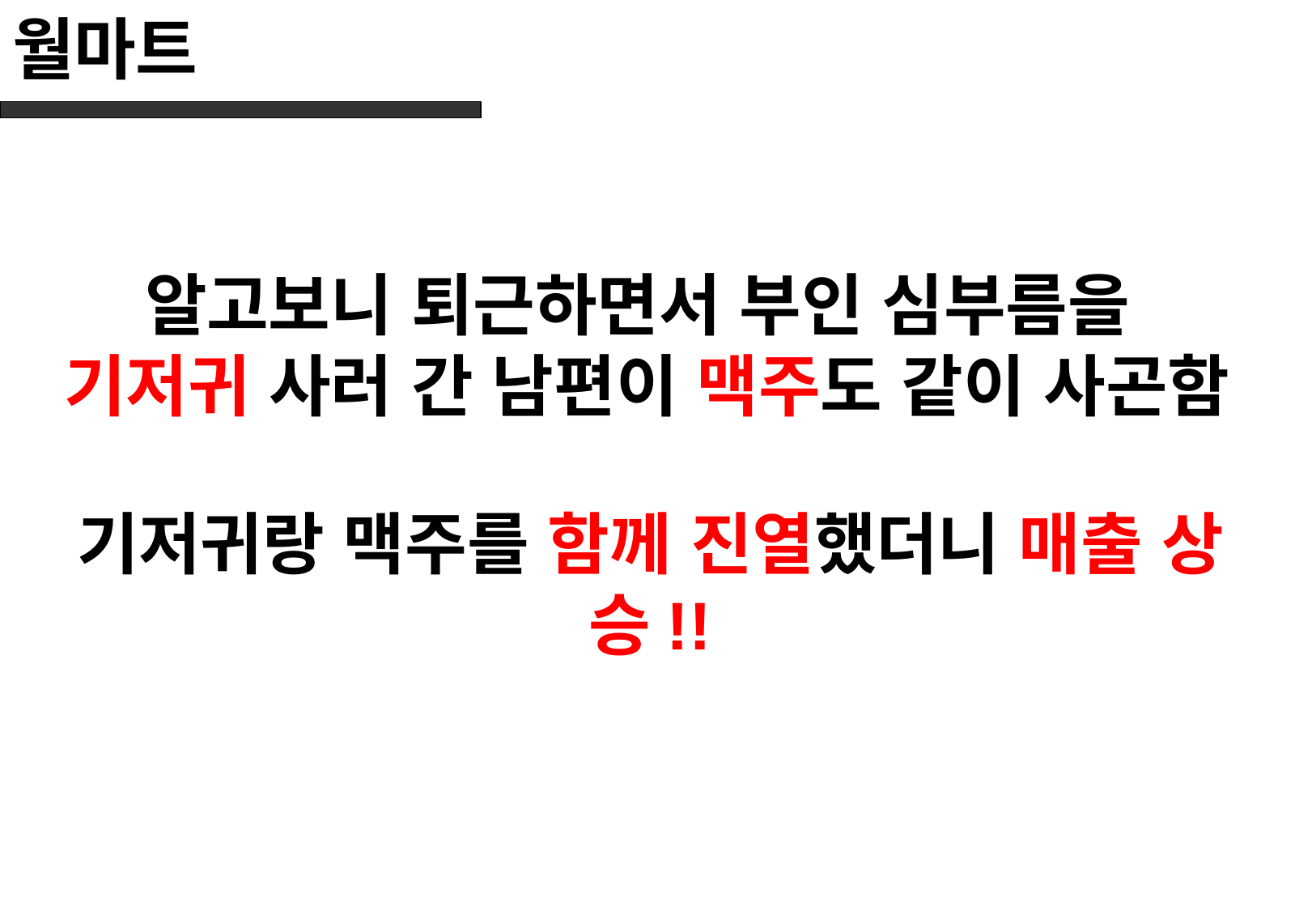

# 월마트
알고보니 퇴근하면서 부인 심부름을
기저귀 사러 간 남편이 맥주도 같이 사곤함
기저귀랑 맥주를 함께 진열했더니 매출 상승!!